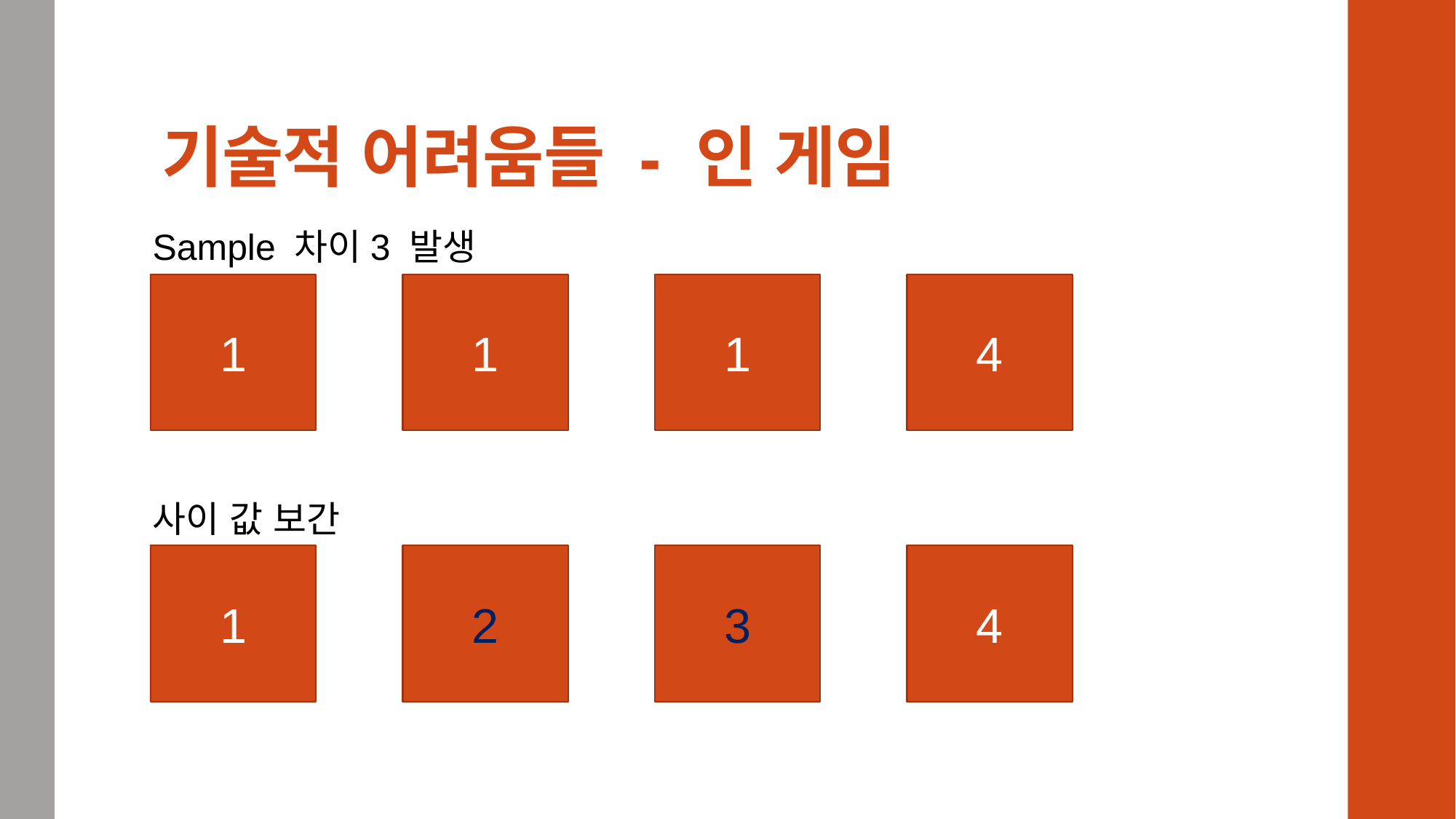

# 기술적 어려움들 - 인 게임
Sample 차이3 발생

1
1
1
4
사이 값 보간
1
2
3
4